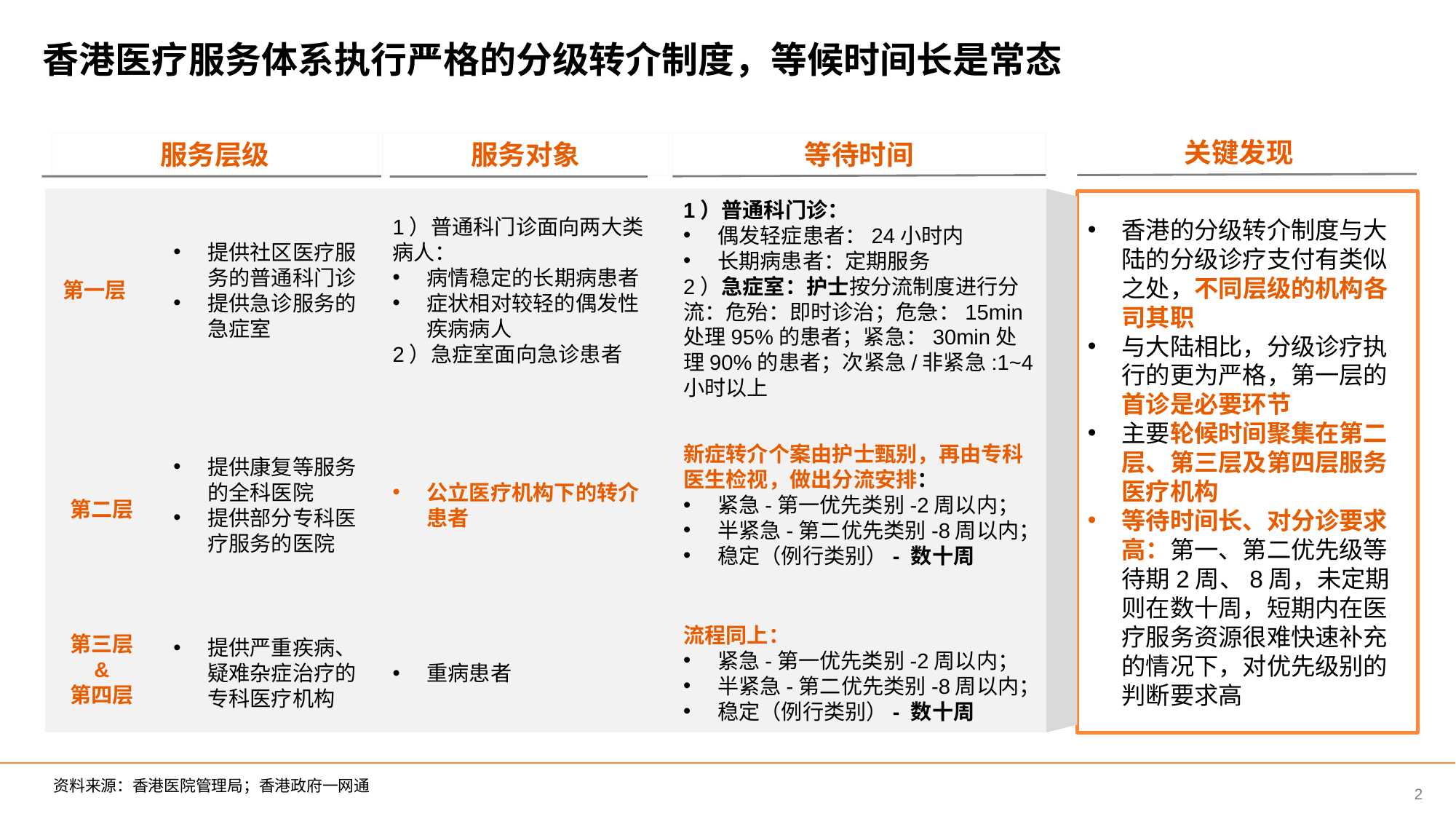

# 香港医疗服务体系执行严格的分级转介制度，等候时间长是常态
关键发现
服务层级
服务对象
等待时间

第一层
提供社区医疗服务的普通科门诊
提供急诊服务的急症室
1）普通科门诊面向两大类病人：
病情稳定的长期病患者
症状相对较轻的偶发性疾病病人
2）急症室面向急诊患者
1）普通科门诊：
偶发轻症患者：24小时内
长期病患者：定期服务
2）急症室：护士按分流制度进行分流：危殆：即时诊治；危急：15min处理95%的患者；紧急：30min处理90%的患者；次紧急/非紧急:1~4小时以上

提供康复等服务的全科医院
提供部分专科医疗服务的医院
公立医疗机构下的转介患者
新症转介个案由护士甄别，再由专科医生检视，做出分流安排：
紧急-第一优先类别-2周以内；
半紧急-第二优先类别-8周以内；
稳定（例行类别）- 数十周
第二层
第三层
&
第四层

提供严重疾病、疑难杂症治疗的专科医疗机构
重病患者
流程同上：
紧急-第一优先类别-2周以内；
半紧急-第二优先类别-8周以内；
稳定（例行类别）- 数十周
香港的分级转介制度与大陆的分级诊疗支付有类似之处，不同层级的机构各司其职
与大陆相比，分级诊疗执行的更为严格，第一层的首诊是必要环节
主要轮候时间聚集在第二层、第三层及第四层服务医疗机构
等待时间长、对分诊要求高：第一、第二优先级等待期2周、8周，未定期则在数十周，短期内在医疗服务资源很难快速补充的情况下，对优先级别的判断要求高

资料来源：香港医院管理局；香港政府一网通